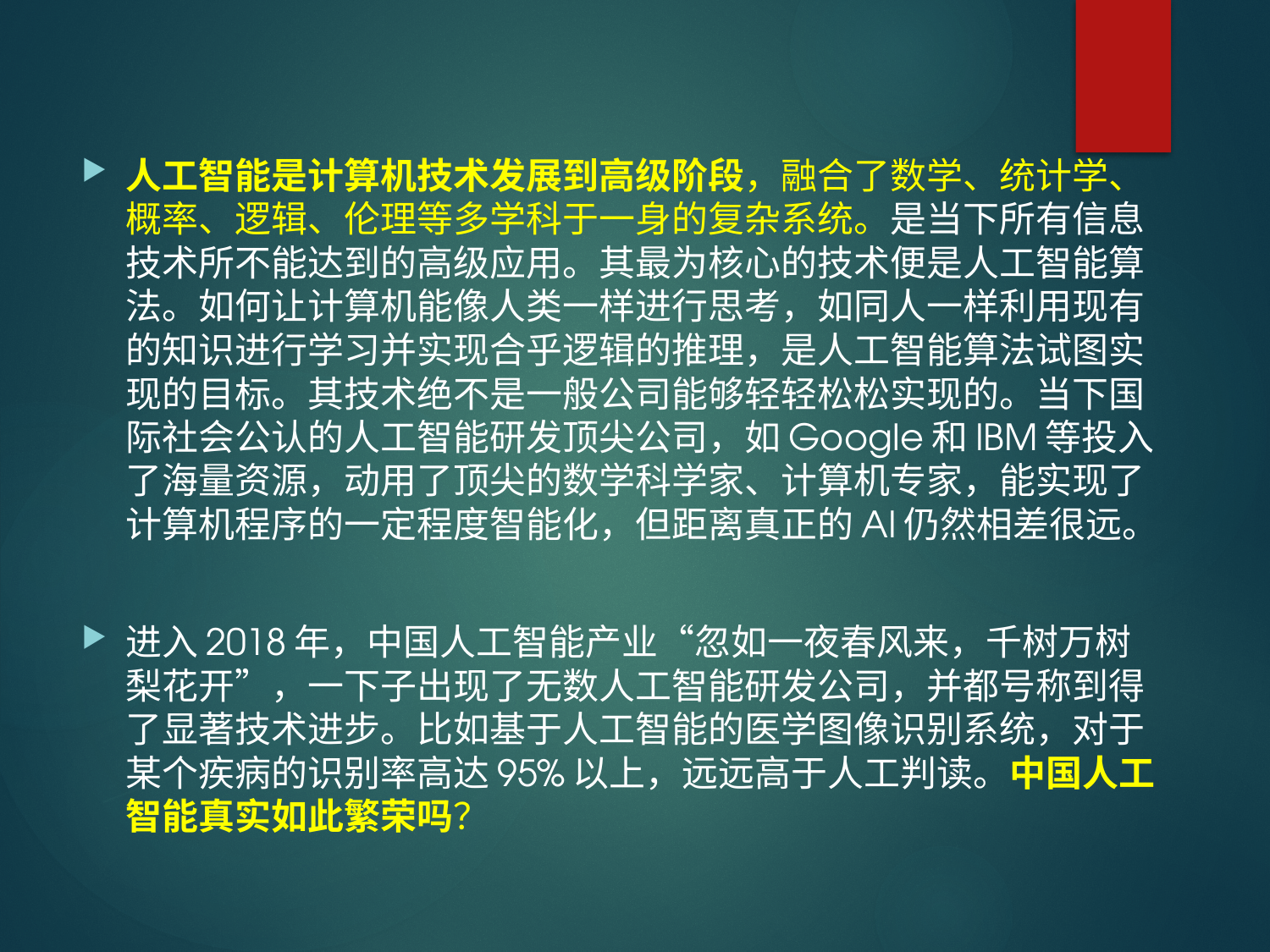

#
人工智能是计算机技术发展到高级阶段，融合了数学、统计学、概率、逻辑、伦理等多学科于一身的复杂系统。是当下所有信息技术所不能达到的高级应用。其最为核心的技术便是人工智能算法。如何让计算机能像人类一样进行思考，如同人一样利用现有的知识进行学习并实现合乎逻辑的推理，是人工智能算法试图实现的目标。其技术绝不是一般公司能够轻轻松松实现的。当下国际社会公认的人工智能研发顶尖公司，如Google和IBM等投入了海量资源，动用了顶尖的数学科学家、计算机专家，能实现了计算机程序的一定程度智能化，但距离真正的AI仍然相差很远。

进入2018年，中国人工智能产业“忽如一夜春风来，千树万树梨花开”，一下子出现了无数人工智能研发公司，并都号称到得了显著技术进步。比如基于人工智能的医学图像识别系统，对于某个疾病的识别率高达95%以上，远远高于人工判读。中国人工智能真实如此繁荣吗？